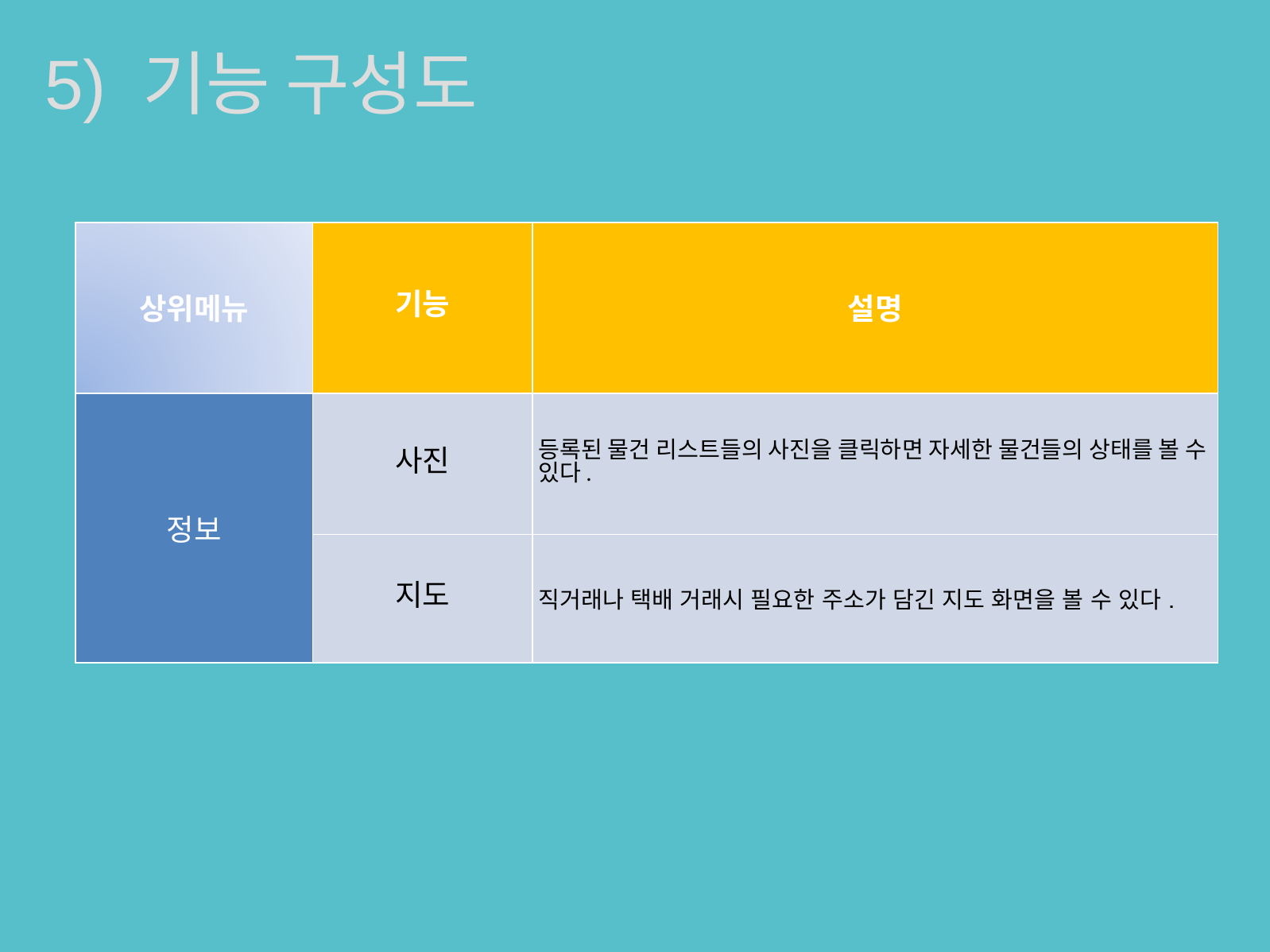

5) 기능 구성도
| 상위메뉴 | 기능 | 설명 |
| --- | --- | --- |
| 정보 | 사진 | 등록된 물건 리스트들의 사진을 클릭하면 자세한 물건들의 상태를 볼 수 있다. |
|  | 지도 | 직거래나 택배 거래시 필요한 주소가 담긴 지도 화면을 볼 수 있다. |